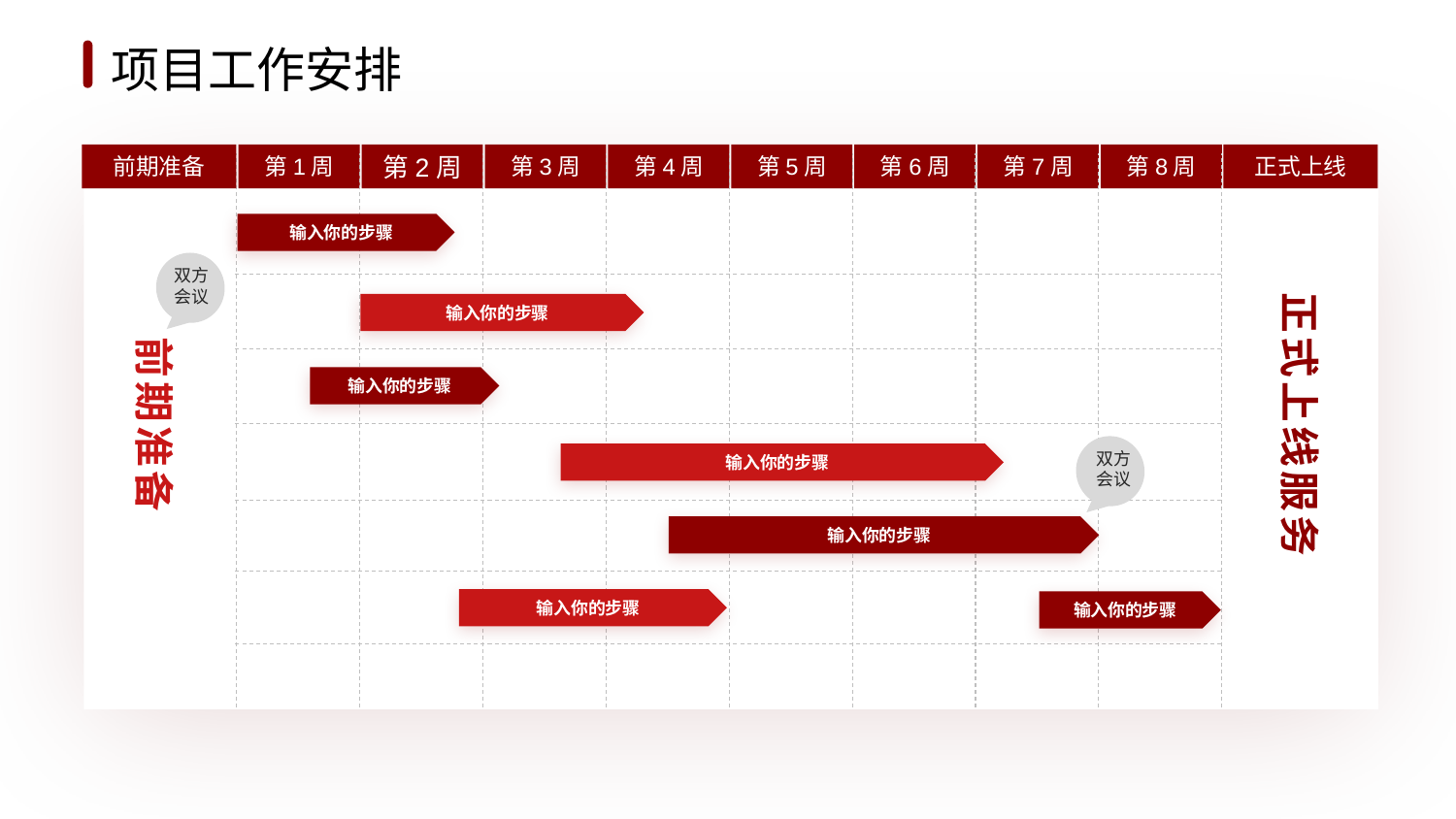

1
2
3
4
5
6
项目工作安排

前期准备
第1周
第2周
第3周
第4周
第5周
第6周
第7周
第8周
正式上线

输入你的步骤
正式上线服务

双方
会议
输入你的步骤
前期准备
输入你的步骤

双方
会议
输入你的步骤
输入你的步骤
输入你的步骤
输入你的步骤